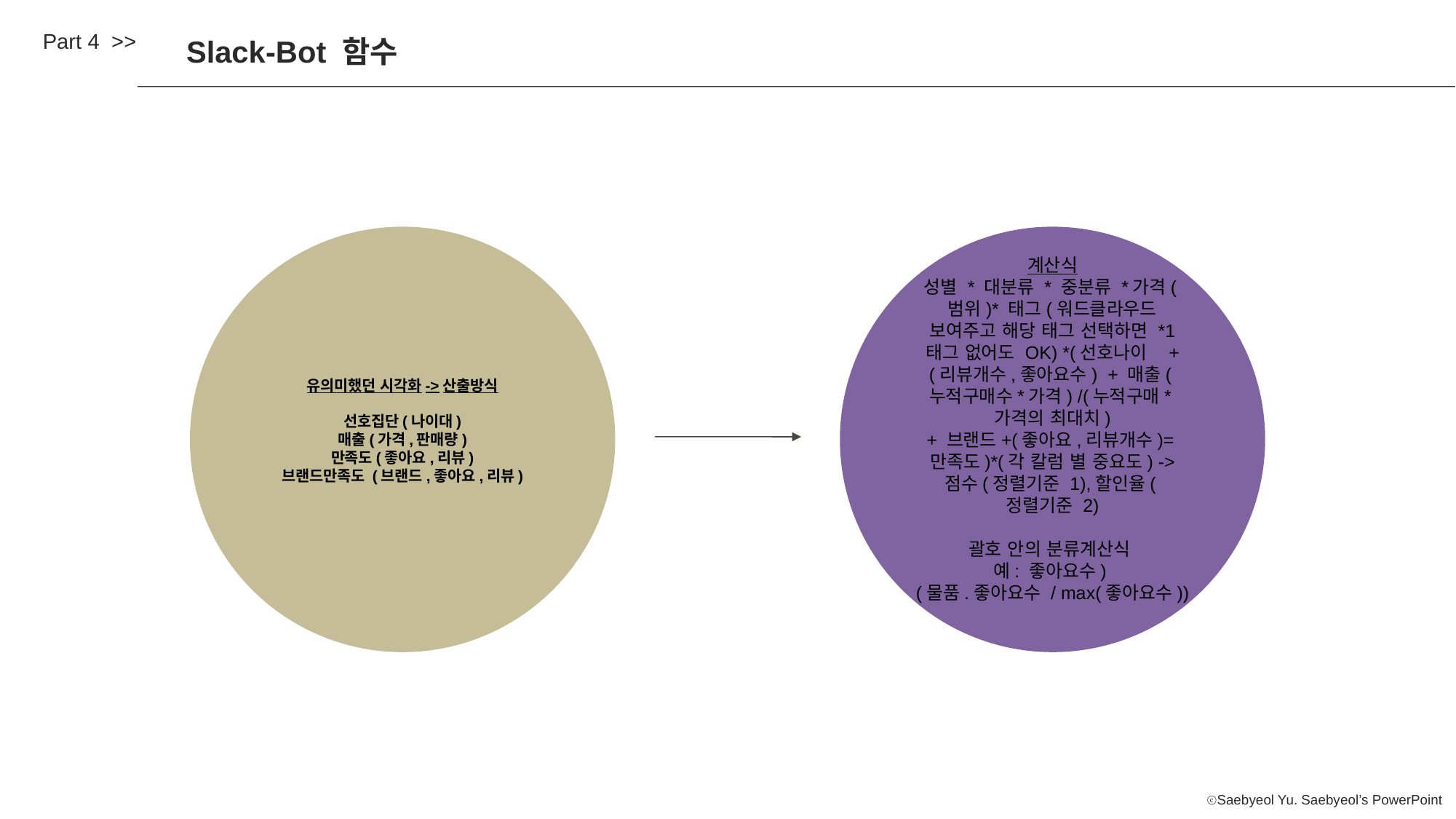

Part 4  >>
Slack-Bot 함수

유의미했던 시각화->산출방식

선호집단(나이대)
매출(가격,판매량)
만족도(좋아요,리뷰)
브랜드만족도 (브랜드,좋아요,리뷰)

계산식
성별 * 대분류 * 중분류 *가격(범위)* 태그(워드클라우드 보여주고 해당 태그 선택하면 *1 태그 없어도 OK) *(선호나이   + (리뷰개수,좋아요수)  + 매출(누적구매수*가격) /(누적구매*가격의 최대치)
+ 브랜드+(좋아요,리뷰개수)=만족도)*(각 칼럼 별 중요도) -> 점수(정렬기준 1),할인율(정렬기준 2)

괄호 안의 분류계산식
예: 좋아요수)
(물품.좋아요수 / max(좋아요수))